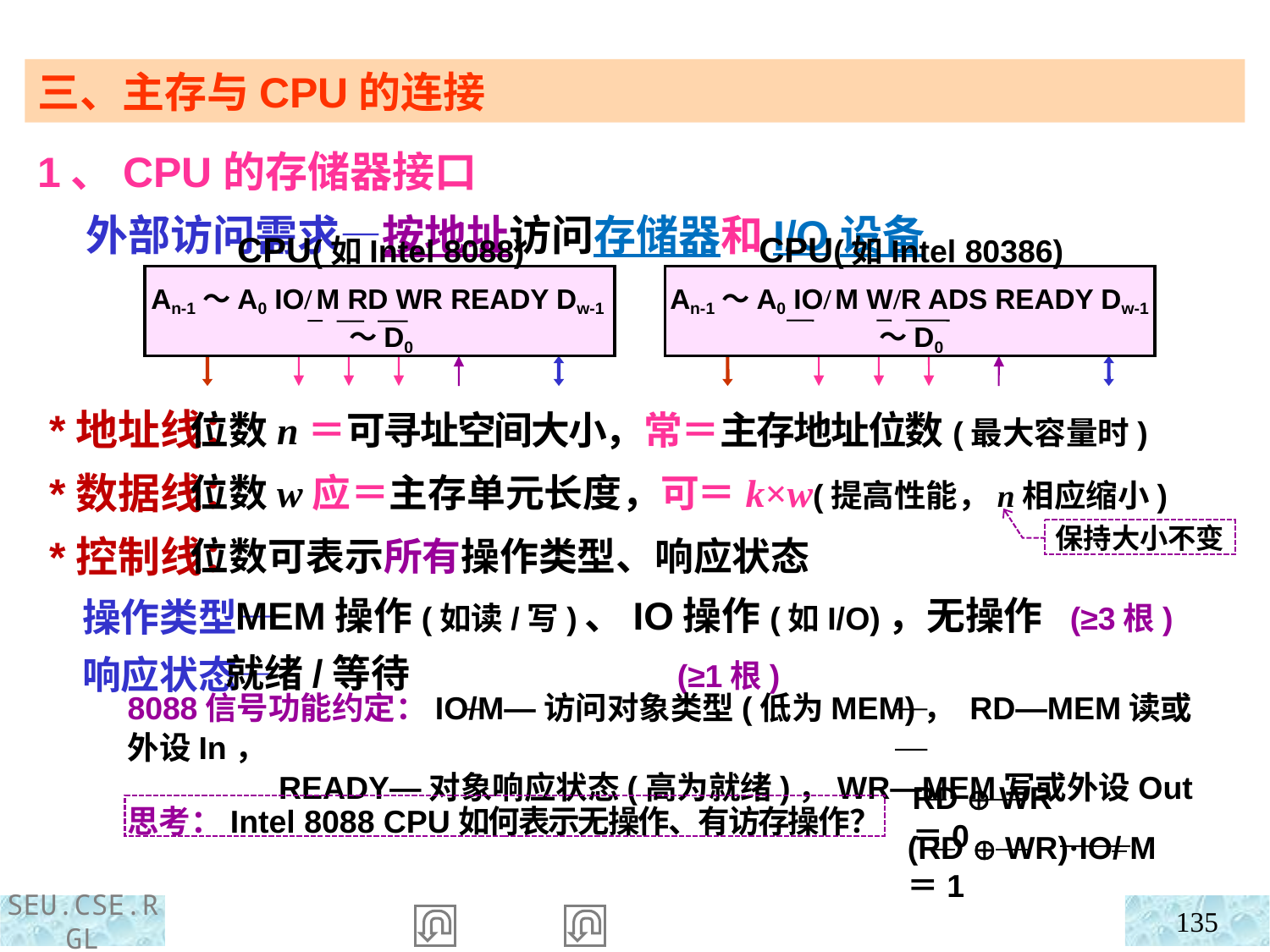

三、主存与CPU的连接
1、CPU的存储器接口
    外部访问需求—按地址访问存储器和I/O设备
CPU(如Intel 80386)
An-1～A0 IO/ M W/R ADS READY Dw-1～D0

CPU(如Intel 8088)
An-1～A0 IO/ M RD WR READY Dw-1～D0

 *地址线：
 *数据线：
 *控制线：
    操作类型—
    响应状态—
      位数n＝可寻址空间大小，常＝主存地址位数(最大容量时)
      位数w应＝主存单元长度，可＝k×w(提高性能，n相应缩小)
      位数可表示所有操作类型、响应状态
          MEM操作(如读/写)、IO操作(如I/O)，无操作  (≥3根)
          就绪/等待                             (≥1根)
保持大小不变
8088信号功能约定：IO/M—访问对象类型(低为MEM)， RD—MEM读或外设In，
                 READY—对象响应状态(高为就绪)，WR—MEM写或外设Out

RD ⊕ WR＝0
思考：Intel 8088 CPU如何表示无操作、有访存操作？
(RD ⊕ WR)·IO/ M ＝1
135